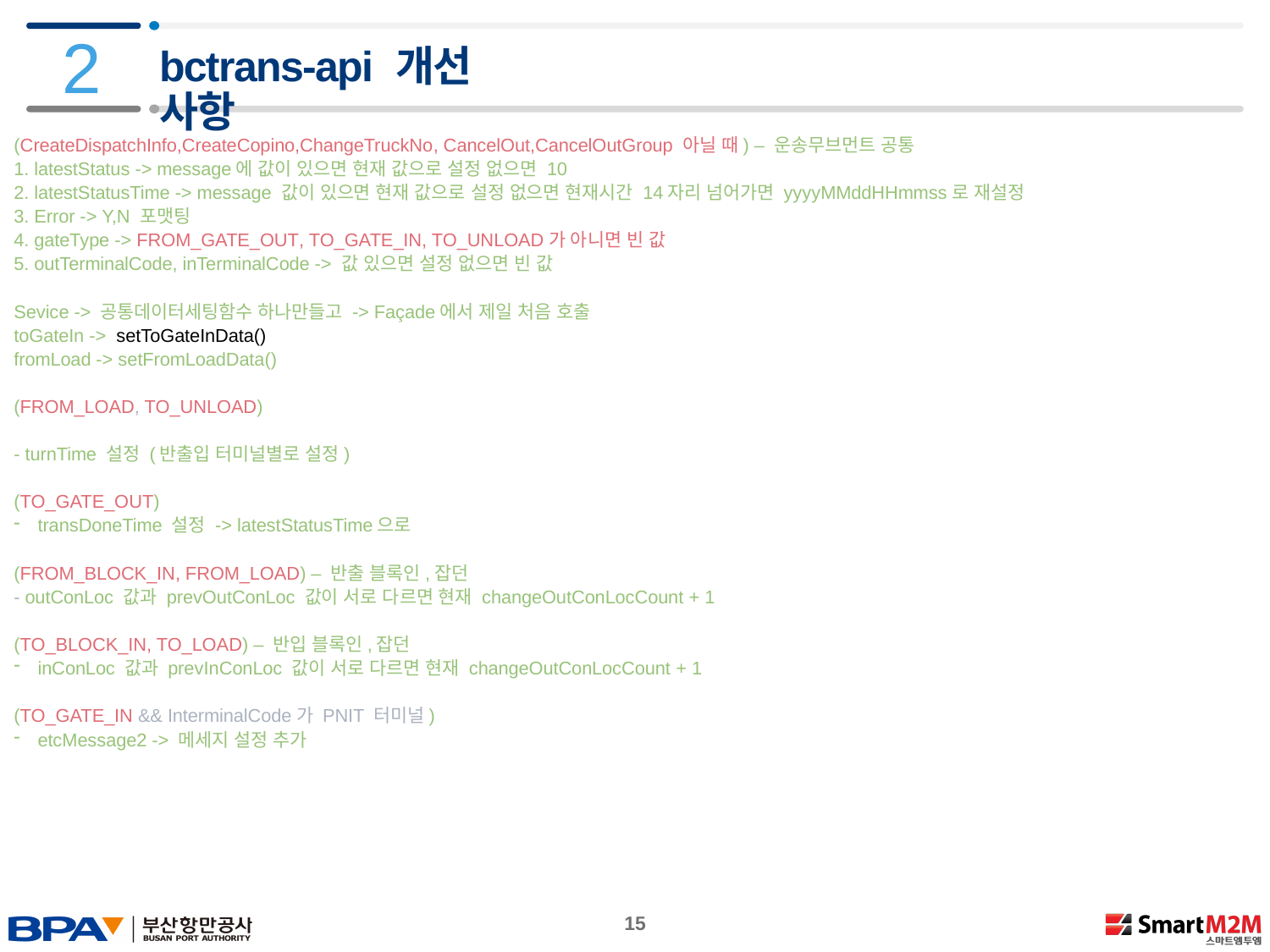

2
# bctrans-api 개선 사항
(CreateDispatchInfo,CreateCopino,ChangeTruckNo, CancelOut,CancelOutGroup 아닐 때) – 운송무브먼트 공통
1. latestStatus -> message에 값이 있으면 현재 값으로 설정 없으면 10
2. latestStatusTime -> message 값이 있으면 현재 값으로 설정 없으면 현재시간 14자리 넘어가면 yyyyMMddHHmmss로 재설정
3. Error -> Y,N 포맷팅
4. gateType -> FROM_GATE_OUT, TO_GATE_IN, TO_UNLOAD가 아니면 빈 값
5. outTerminalCode, inTerminalCode -> 값 있으면 설정 없으면 빈 값

Sevice -> 공통데이터세팅함수 하나만들고 -> Façade에서 제일 처음 호출
toGateIn ->  setToGateInData()
fromLoad -> setFromLoadData()

(FROM_LOAD, TO_UNLOAD)

- turnTime 설정 (반출입 터미널별로 설정)

(TO_GATE_OUT)
transDoneTime 설정 -> latestStatusTime으로

(FROM_BLOCK_IN, FROM_LOAD) – 반출 블록인,잡던
- outConLoc 값과 prevOutConLoc 값이 서로 다르면 현재 changeOutConLocCount + 1

(TO_BLOCK_IN, TO_LOAD) – 반입 블록인,잡던
inConLoc 값과 prevInConLoc 값이 서로 다르면 현재 changeOutConLocCount + 1

(TO_GATE_IN && InterminalCode가 PNIT 터미널)
etcMessage2 -> 메세지 설정 추가
  15